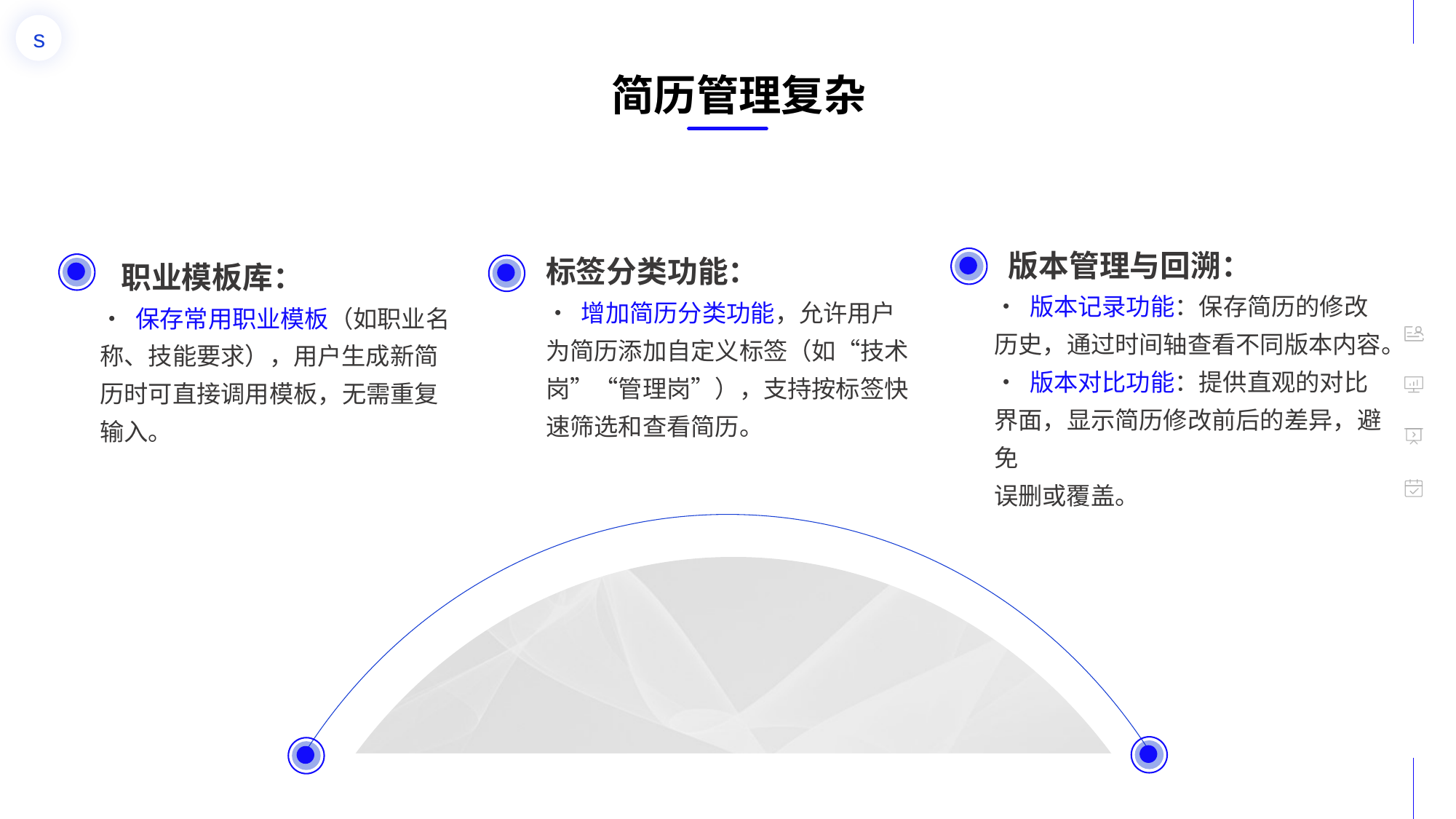

简历管理复杂
 版本管理与回溯：
• 版本记录功能：保存简历的修改历史，通过时间轴查看不同版本内容。
• 版本对比功能：提供直观的对比界面，显示简历修改前后的差异，避免
误删或覆盖。

标签分类功能：
• 增加简历分类功能，允许用户为简历添加自定义标签（如“技术岗”“管理岗”），支持按标签快速筛选和查看简历。
  职业模板库：
• 保存常用职业模板（如职业名称、技能要求），用户生成新简历时可直接调用模板，无需重复输入。